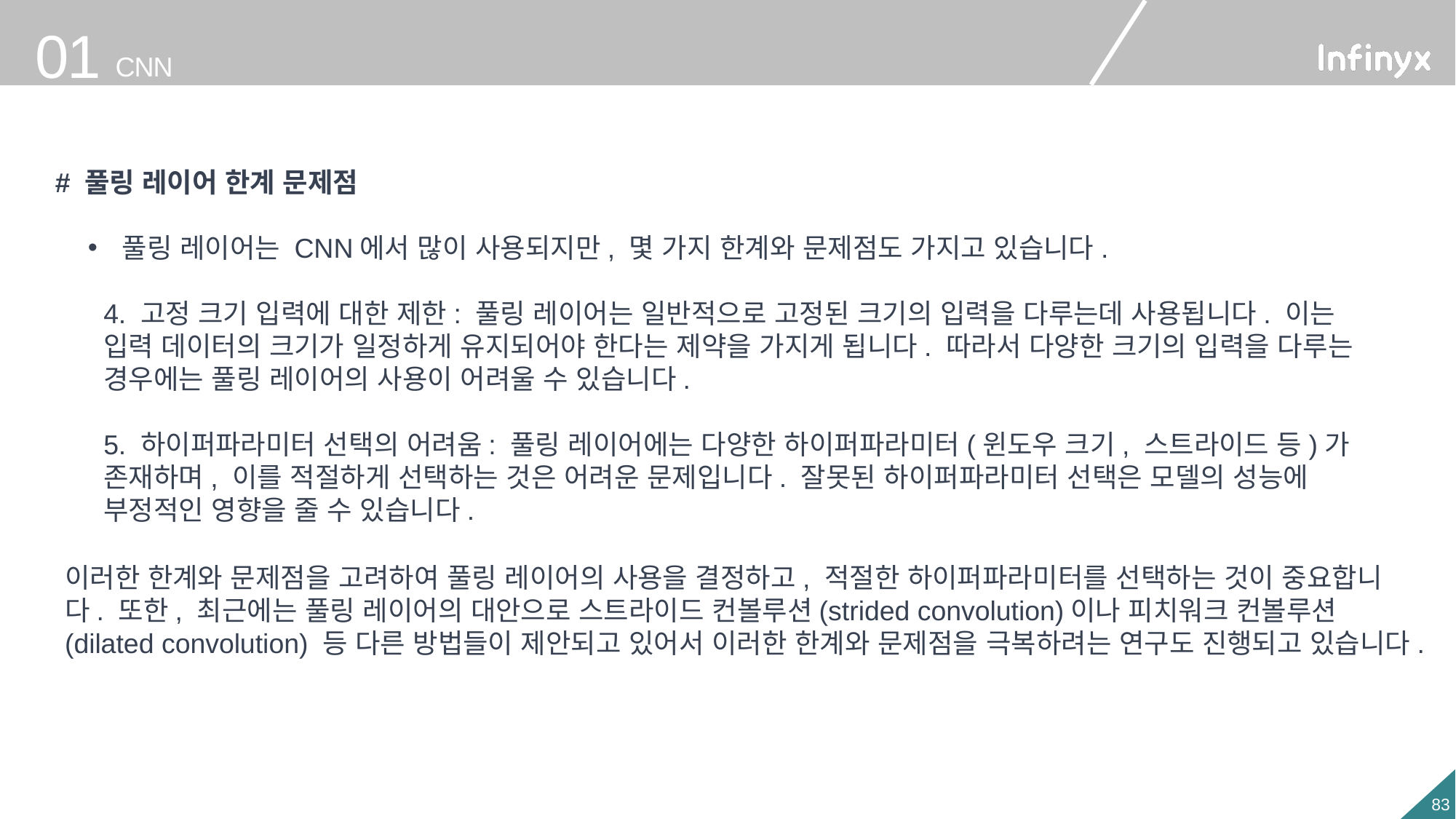

# 풀링 레이어 한계 문제점
풀링 레이어는 CNN에서 많이 사용되지만, 몇 가지 한계와 문제점도 가지고 있습니다.
4. 고정 크기 입력에 대한 제한: 풀링 레이어는 일반적으로 고정된 크기의 입력을 다루는데 사용됩니다. 이는 입력 데이터의 크기가 일정하게 유지되어야 한다는 제약을 가지게 됩니다. 따라서 다양한 크기의 입력을 다루는 경우에는 풀링 레이어의 사용이 어려울 수 있습니다.

5. 하이퍼파라미터 선택의 어려움: 풀링 레이어에는 다양한 하이퍼파라미터(윈도우 크기, 스트라이드 등)가 존재하며, 이를 적절하게 선택하는 것은 어려운 문제입니다. 잘못된 하이퍼파라미터 선택은 모델의 성능에 부정적인 영향을 줄 수 있습니다.
이러한 한계와 문제점을 고려하여 풀링 레이어의 사용을 결정하고, 적절한 하이퍼파라미터를 선택하는 것이 중요합니다. 또한, 최근에는 풀링 레이어의 대안으로 스트라이드 컨볼루션(strided convolution)이나 피치워크 컨볼루션(dilated convolution) 등 다른 방법들이 제안되고 있어서 이러한 한계와 문제점을 극복하려는 연구도 진행되고 있습니다.